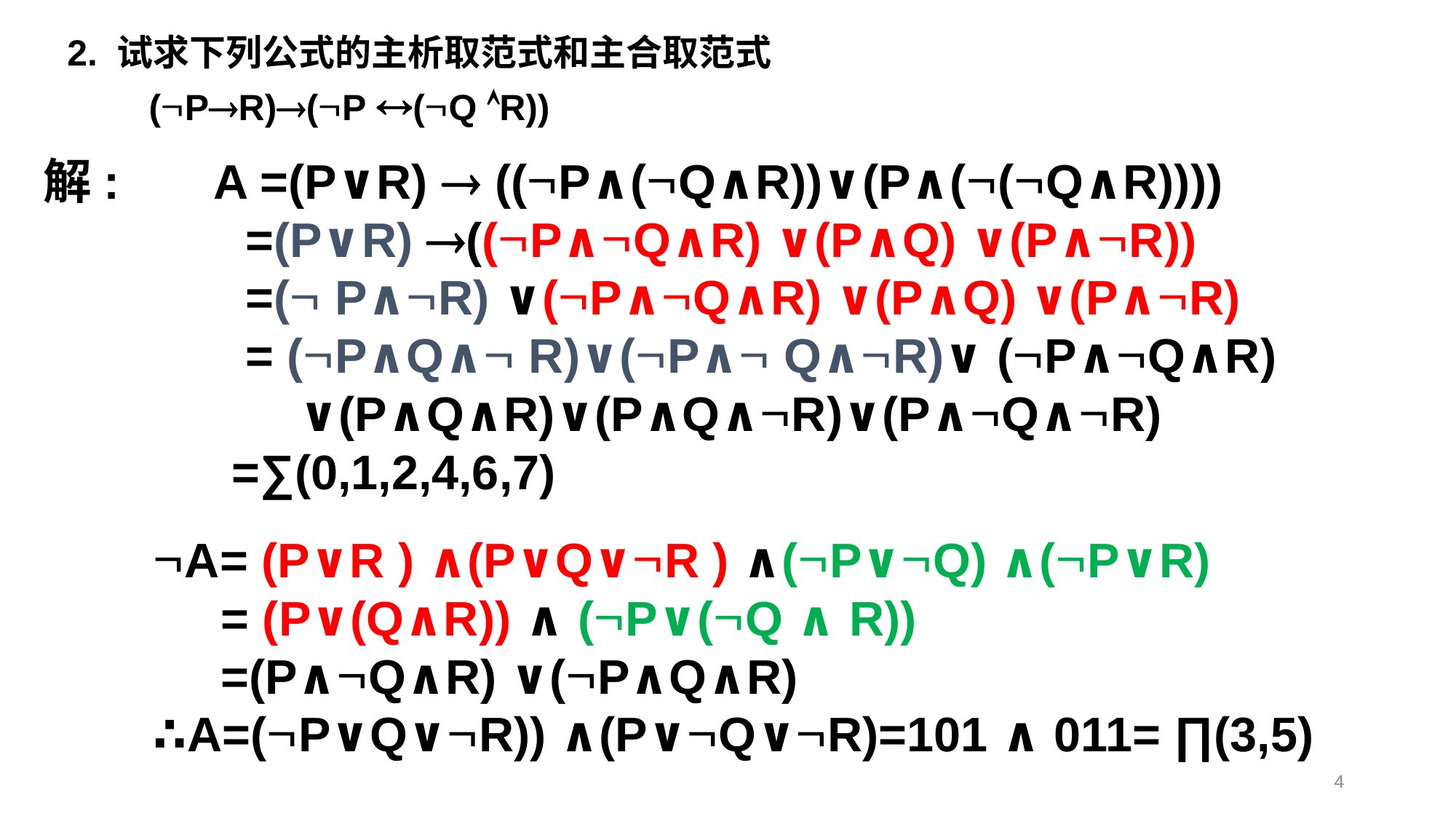

2. 试求下列公式的主析取范式和主合取范式
        (¬P→R)→(¬P ↔(¬Q ∧R))

解:       A =(P∨R) → ((¬P∧(¬Q∧R))∨(P∧(¬(¬Q∧R))))
               =(P∨R) →((¬P∧¬Q∧R) ∨(P∧Q) ∨(P∧¬R))
               =(¬ P∧¬R) ∨(¬P∧¬Q∧R) ∨(P∧Q) ∨(P∧¬R)
               = (¬P∧Q∧¬ R)∨(¬P∧¬ Q∧¬R)∨ (¬P∧¬Q∧R)
                   ∨(P∧Q∧R)∨(P∧Q∧¬R)∨(P∧¬Q∧¬R)
              =∑(0,1,2,4,6,7)
¬A= (P∨R ) ∧(P∨Q∨¬R ) ∧(¬P∨¬Q) ∧(¬P∨R)
     = (P∨(Q∧R)) ∧ (¬P∨(¬Q ∧ R))
     =(P∧¬Q∧R) ∨(¬P∧Q∧R)
∴A=(¬P∨Q∨¬R)) ∧(P∨¬Q∨¬R)=101 ∧ 011= ∏(3,5)
4